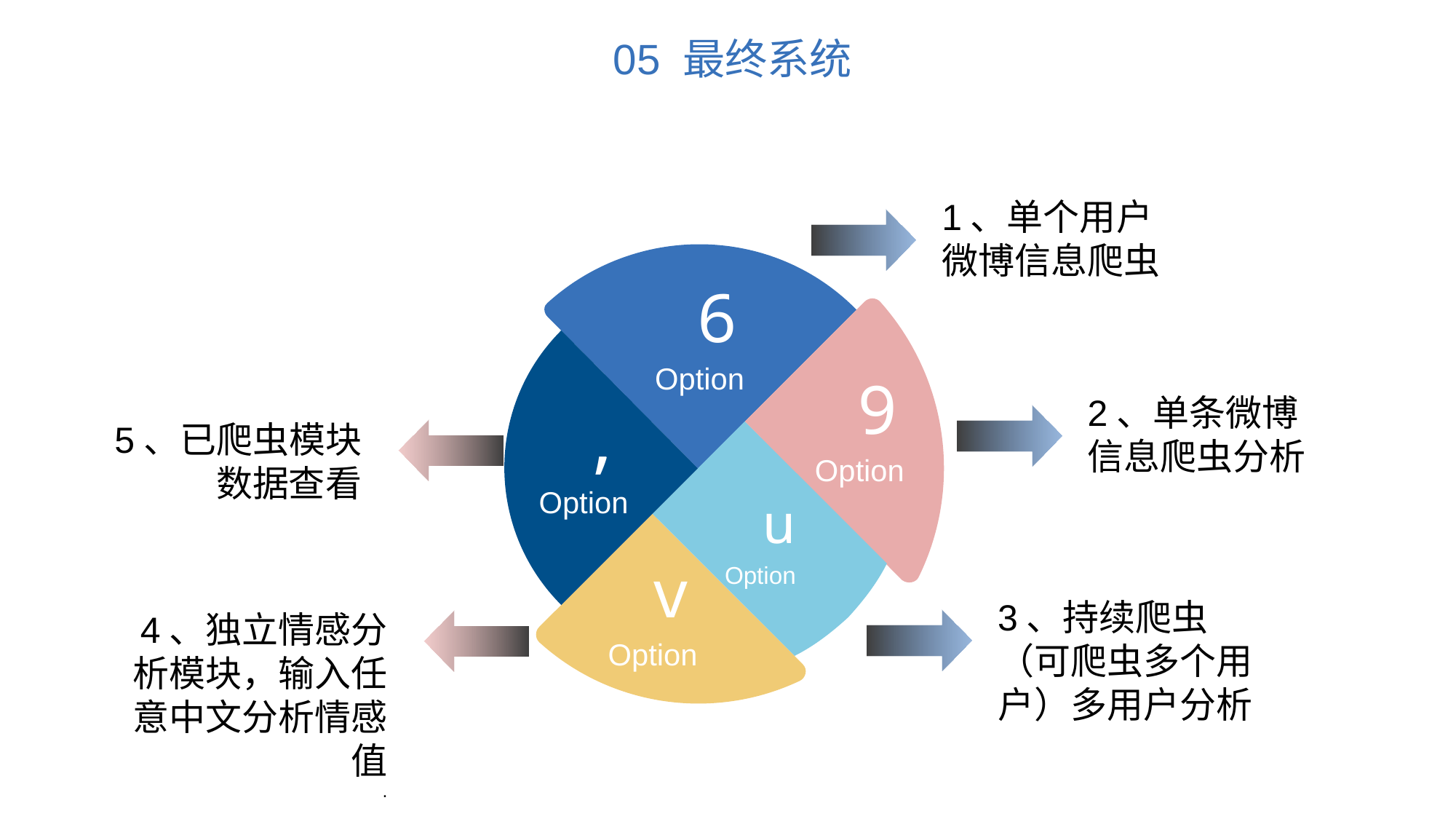

05 最终系统
1、单个用户微博信息爬虫

6
Option

9
Option

,
Option
2、单条微博信息爬虫分析

5、已爬虫模块数据查看

u
Option

v
Option
3、持续爬虫（可爬虫多个用户）多用户分析
4、独立情感分析模块，输入任意中文分析情感值
.